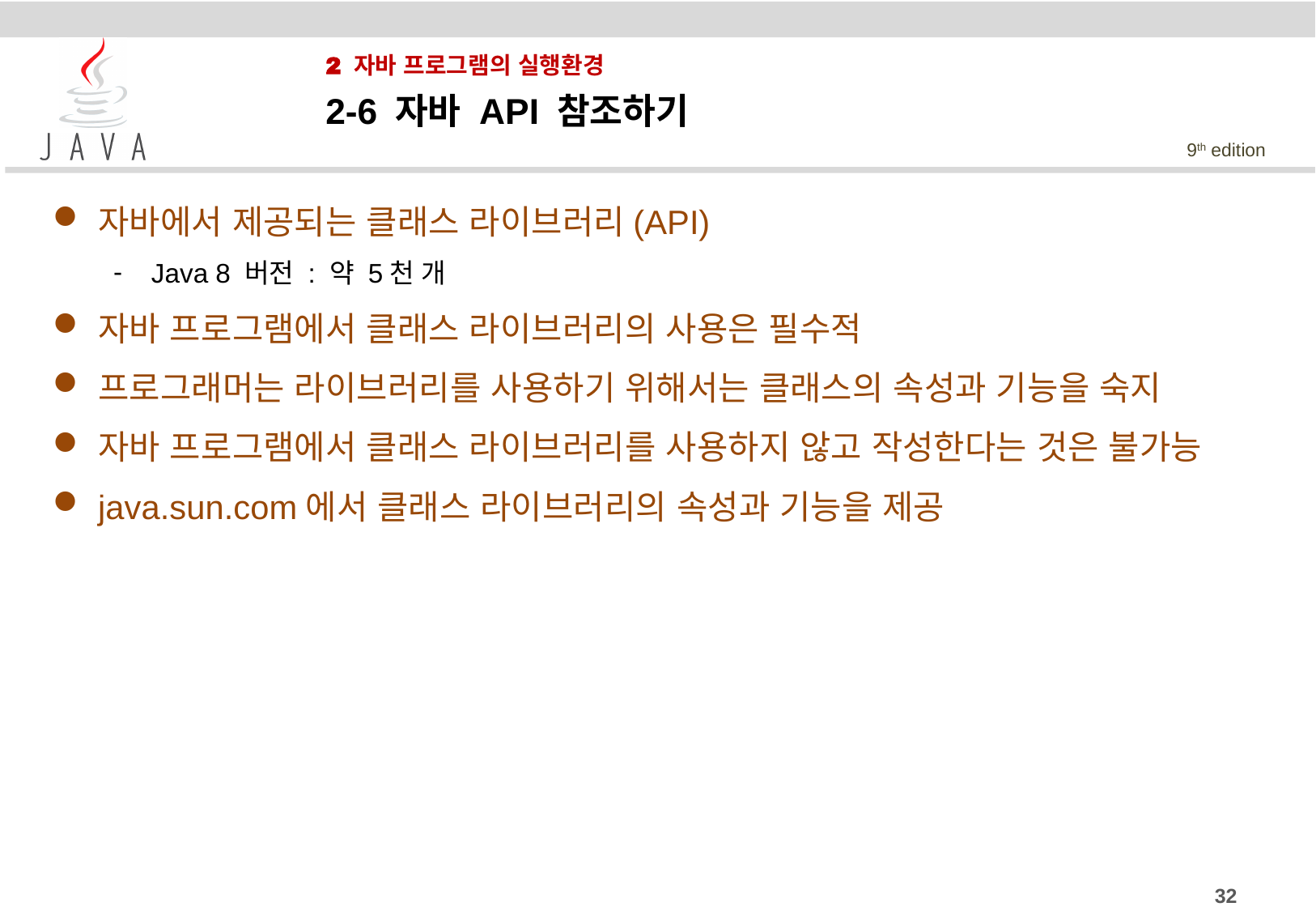

# 2 자바 프로그램의 실행환경
2-6 자바 API 참조하기
자바에서 제공되는 클래스 라이브러리(API)
Java 8 버전 : 약 5천 개
자바 프로그램에서 클래스 라이브러리의 사용은 필수적
프로그래머는 라이브러리를 사용하기 위해서는 클래스의 속성과 기능을 숙지
자바 프로그램에서 클래스 라이브러리를 사용하지 않고 작성한다는 것은 불가능
java.sun.com에서 클래스 라이브러리의 속성과 기능을 제공
32